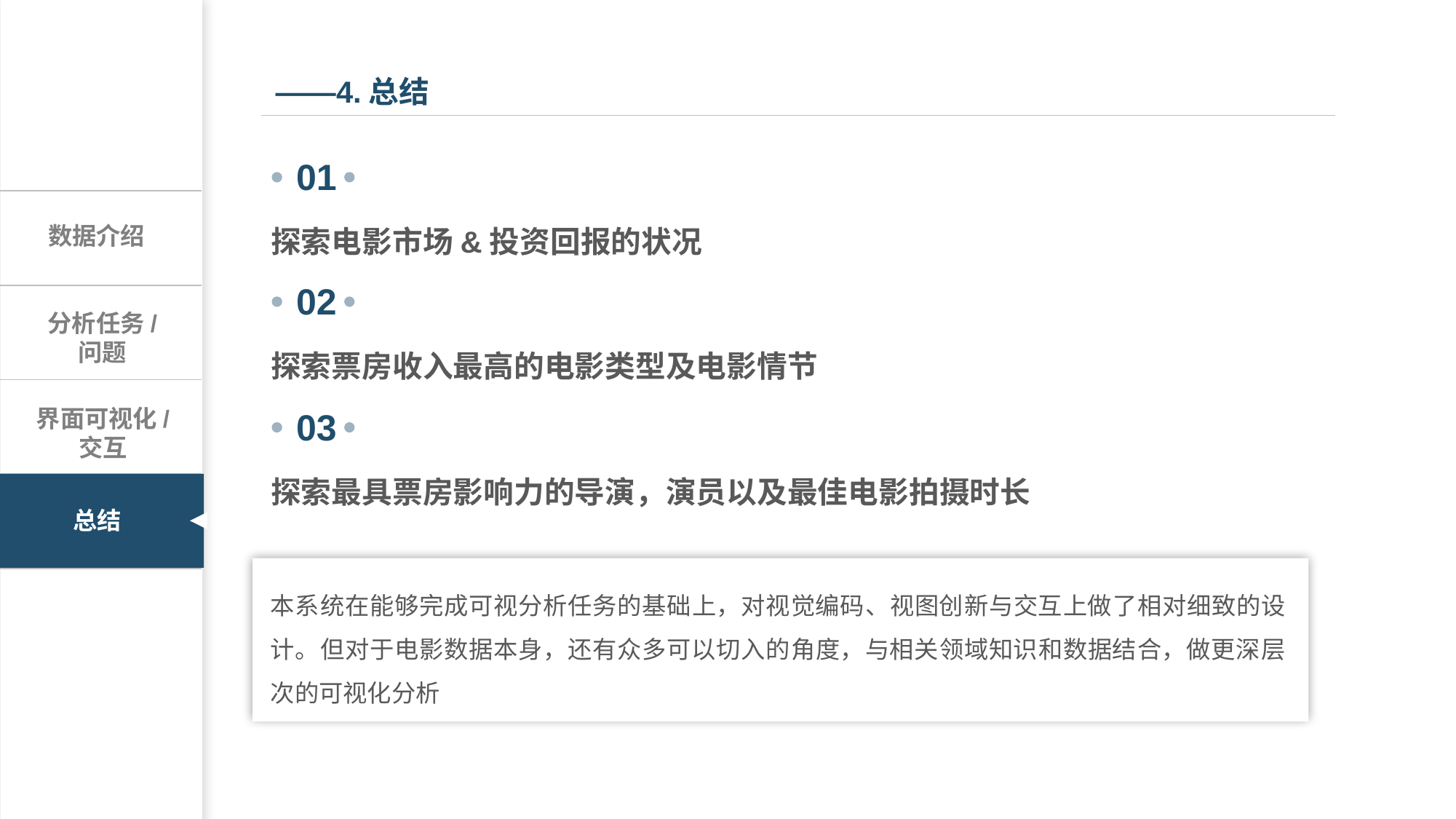

——4.总结
01

探索电影市场&投资回报的状况
02

探索票房收入最高的电影类型及电影情节
03

探索最具票房影响力的导演，演员以及最佳电影拍摄时长
|  |
| --- |
|  |
|  |
|  |
数据介绍
分析任务/
问题
界面可视化/
交互

总结

本系统在能够完成可视分析任务的基础上，对视觉编码、视图创新与交互上做了相对细致的设计。但对于电影数据本身，还有众多可以切入的角度，与相关领域知识和数据结合，做更深层次的可视化分析